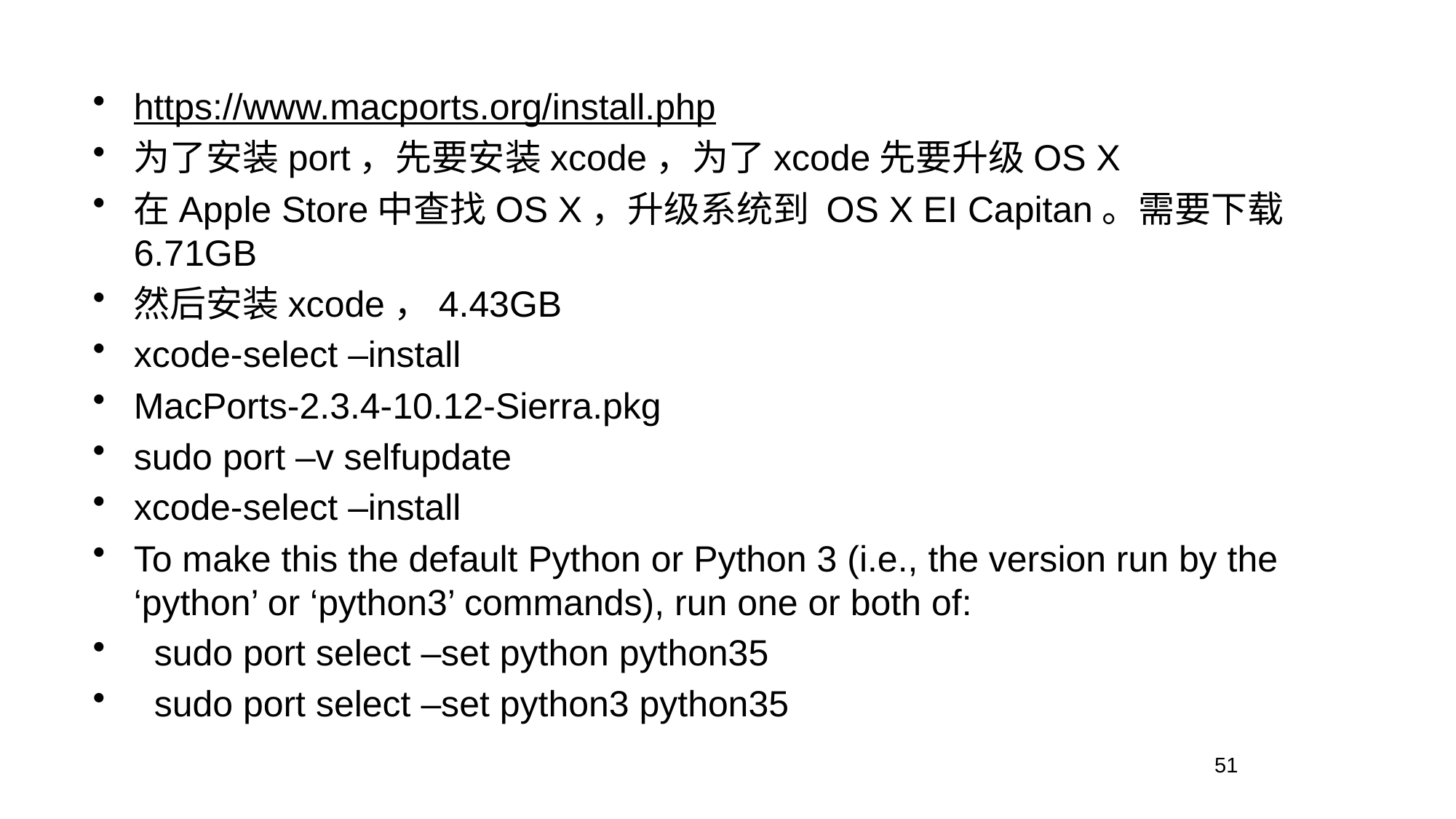

https://www.macports.org/install.php
为了安装port，先要安装xcode，为了xcode先要升级OS X
在Apple Store中查找OS X，升级系统到 OS X EI Capitan。需要下载6.71GB
然后安装xcode，4.43GB
xcode-select –install
MacPorts-2.3.4-10.12-Sierra.pkg
sudo port –v selfupdate
xcode-select –install
To make this the default Python or Python 3 (i.e., the version run by the ‘python’ or ‘python3’ commands), run one or both of:
  sudo port select –set python python35
  sudo port select –set python3 python35
51